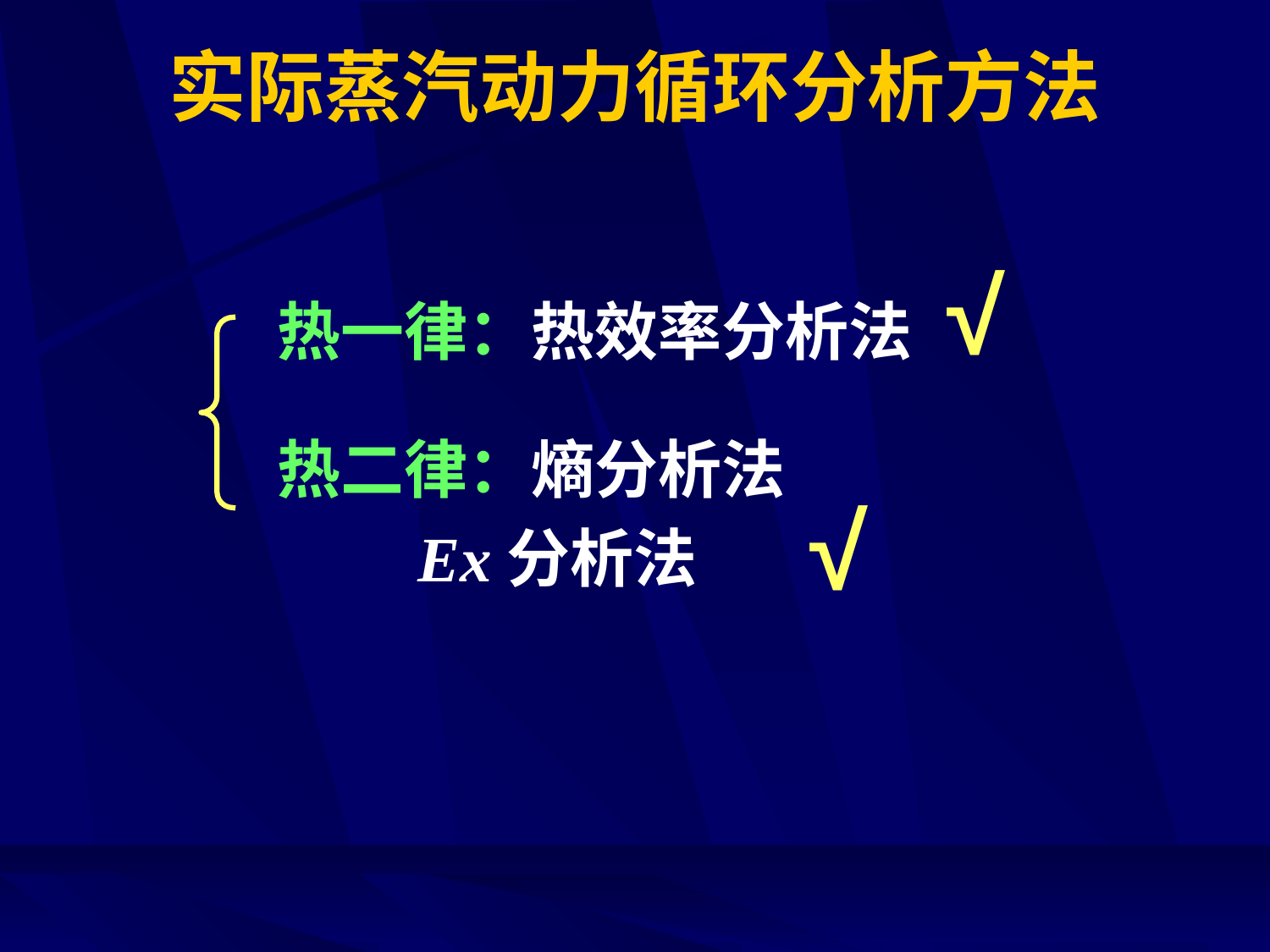

# 实际蒸汽动力循环分析方法
√
热一律：热效率分析法

热二律：熵分析法
        Ex分析法
√